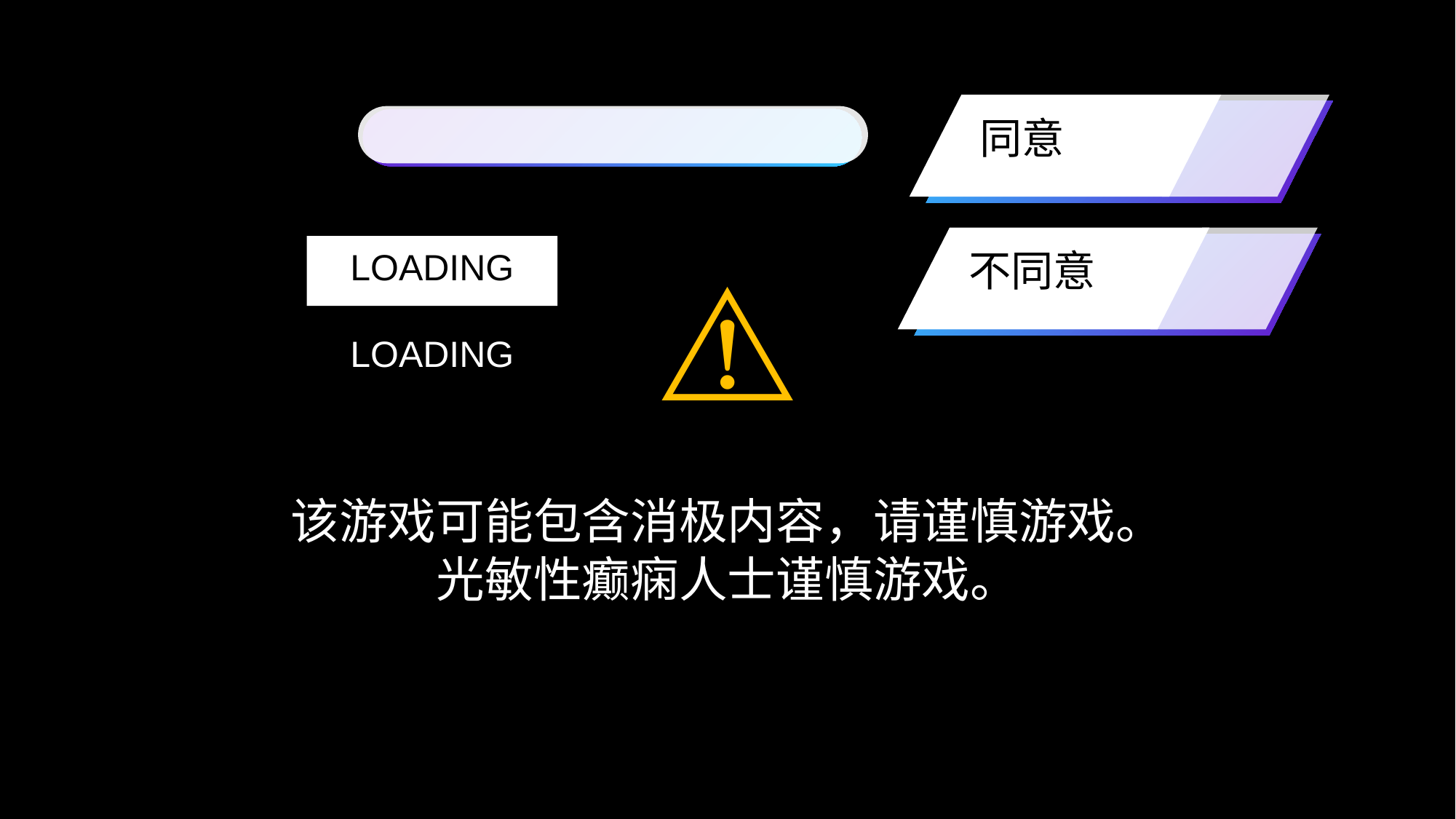

同意

LOADING
不同意
⚠

LOADING
该游戏可能包含消极内容，请谨慎游戏。
光敏性癫痫人士谨慎游戏。